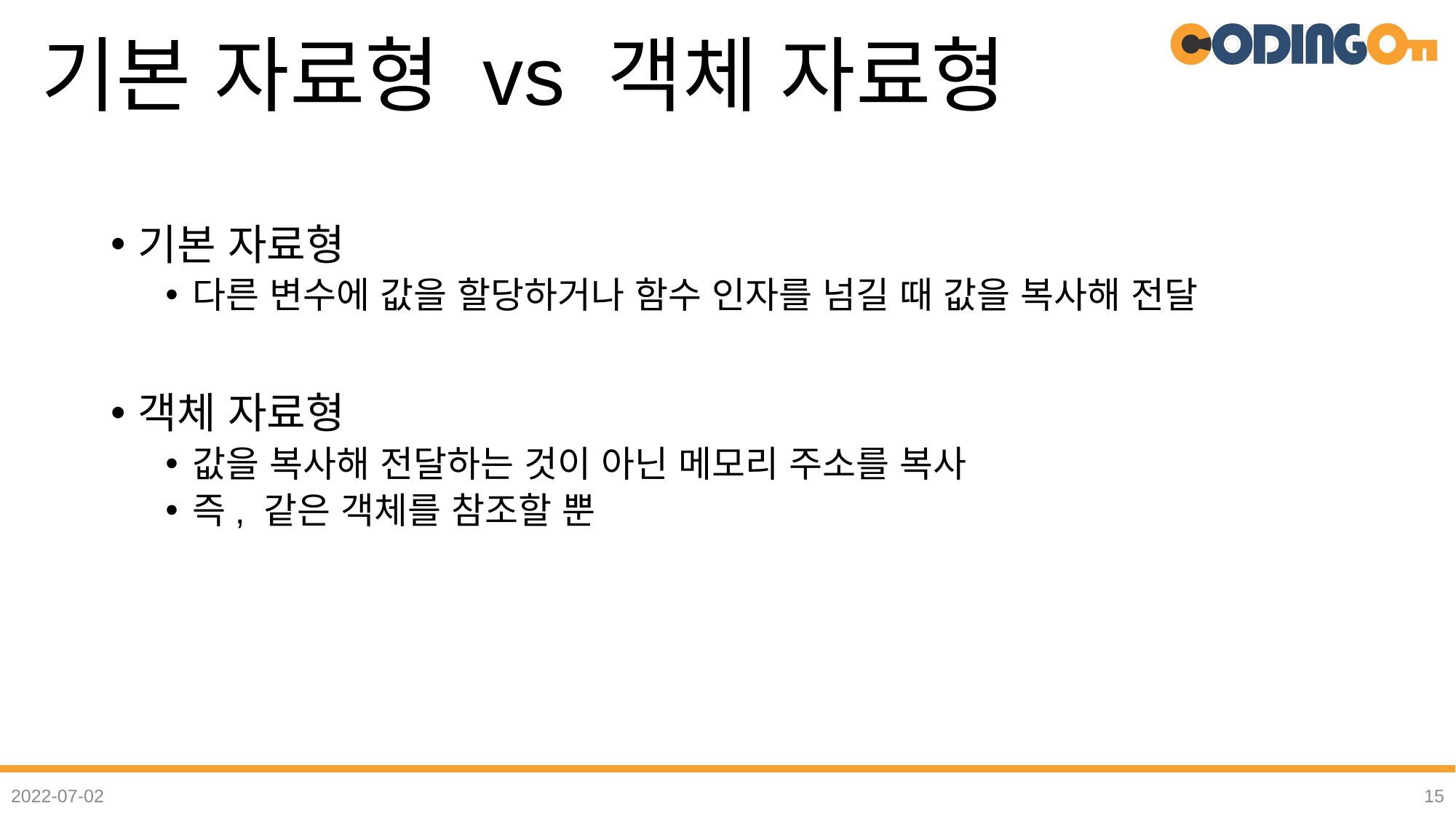

# 기본 자료형 vs 객체 자료형
기본 자료형
다른 변수에 값을 할당하거나 함수 인자를 넘길 때 값을 복사해 전달

객체 자료형
값을 복사해 전달하는 것이 아닌 메모리 주소를 복사
즉, 같은 객체를 참조할 뿐
2022-07-02
15